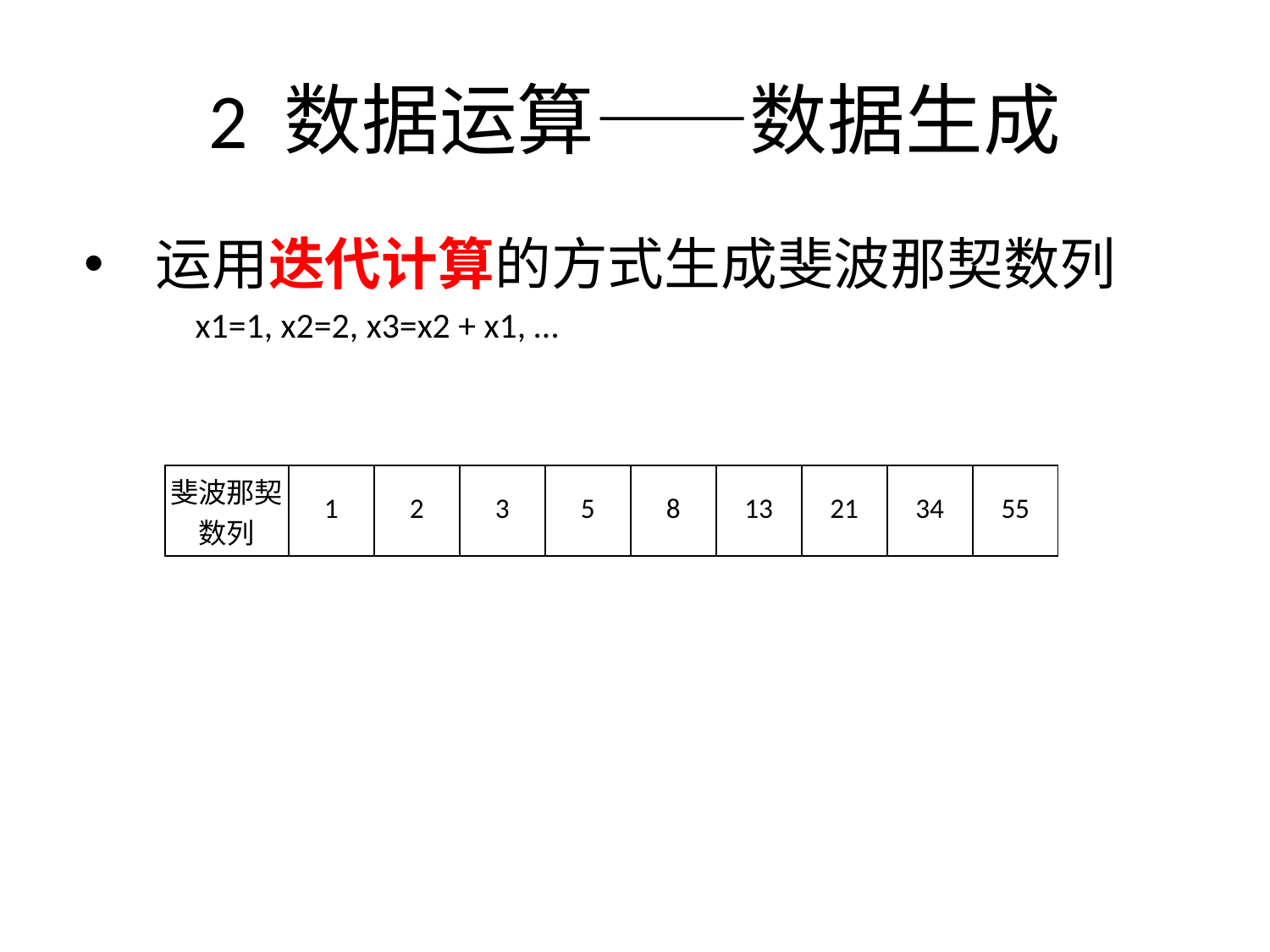

# 2 数据运算——数据生成
运用迭代计算的方式生成斐波那契数列
x1=1, x2=2, x3=x2 + x1, …
| 斐波那契数列 | 1 | 2 | 3 | 5 | 8 | 13 | 21 | 34 | 55 |
| --- | --- | --- | --- | --- | --- | --- | --- | --- | --- |